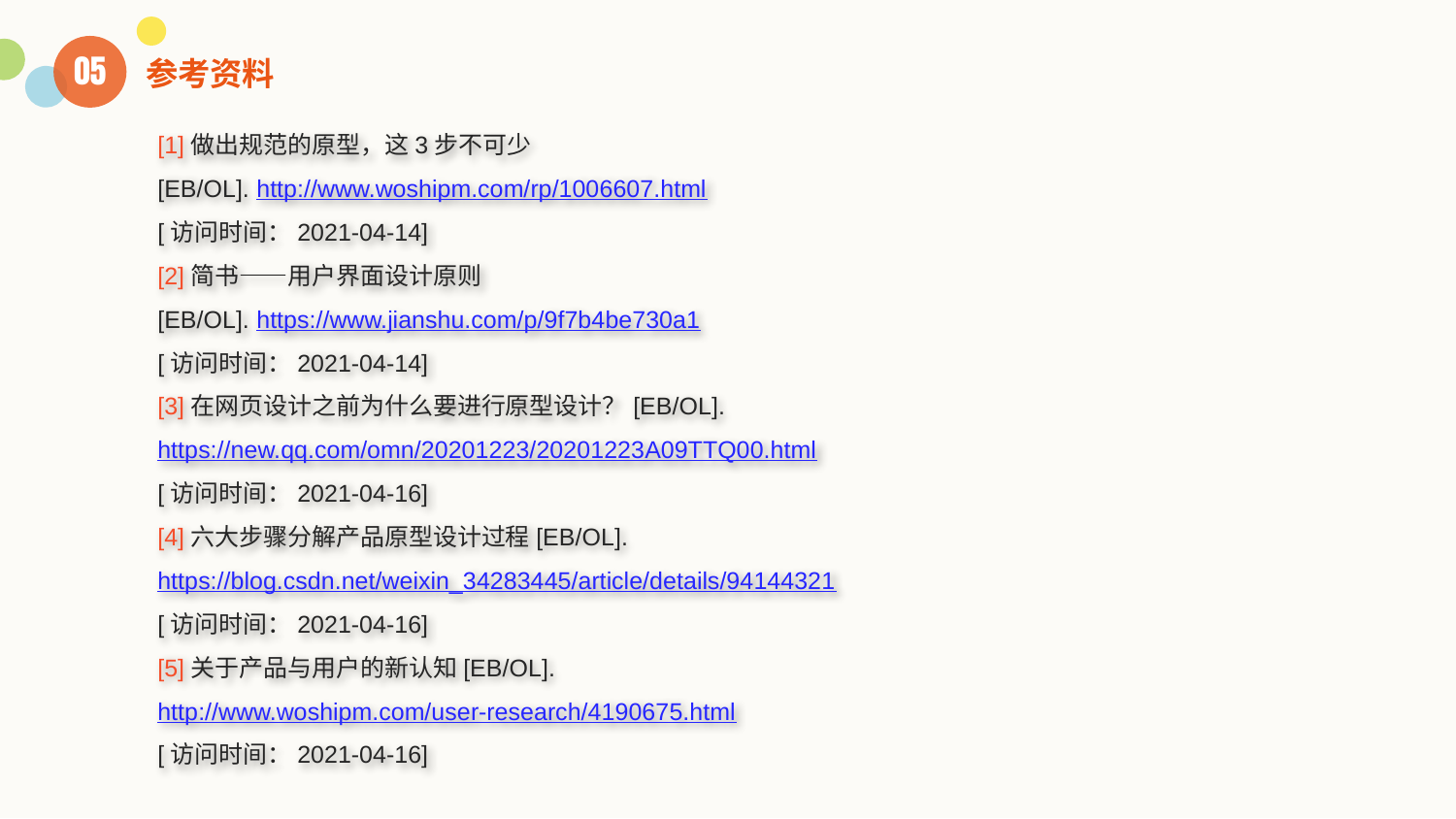

05
参考资料

[1]做出规范的原型，这3步不可少
[EB/OL]. http://www.woshipm.com/rp/1006607.html
[访问时间：2021-04-14]
[2]简书——用户界面设计原则
[EB/OL]. https://www.jianshu.com/p/9f7b4be730a1
[访问时间：2021-04-14]
[3]在网页设计之前为什么要进行原型设计？[EB/OL]. https://new.qq.com/omn/20201223/20201223A09TTQ00.html
[访问时间：2021-04-16]
[4]六大步骤分解产品原型设计过程[EB/OL]. https://blog.csdn.net/weixin_34283445/article/details/94144321
[访问时间：2021-04-16]
[5]关于产品与用户的新认知[EB/OL].
http://www.woshipm.com/user-research/4190675.html
[访问时间：2021-04-16]